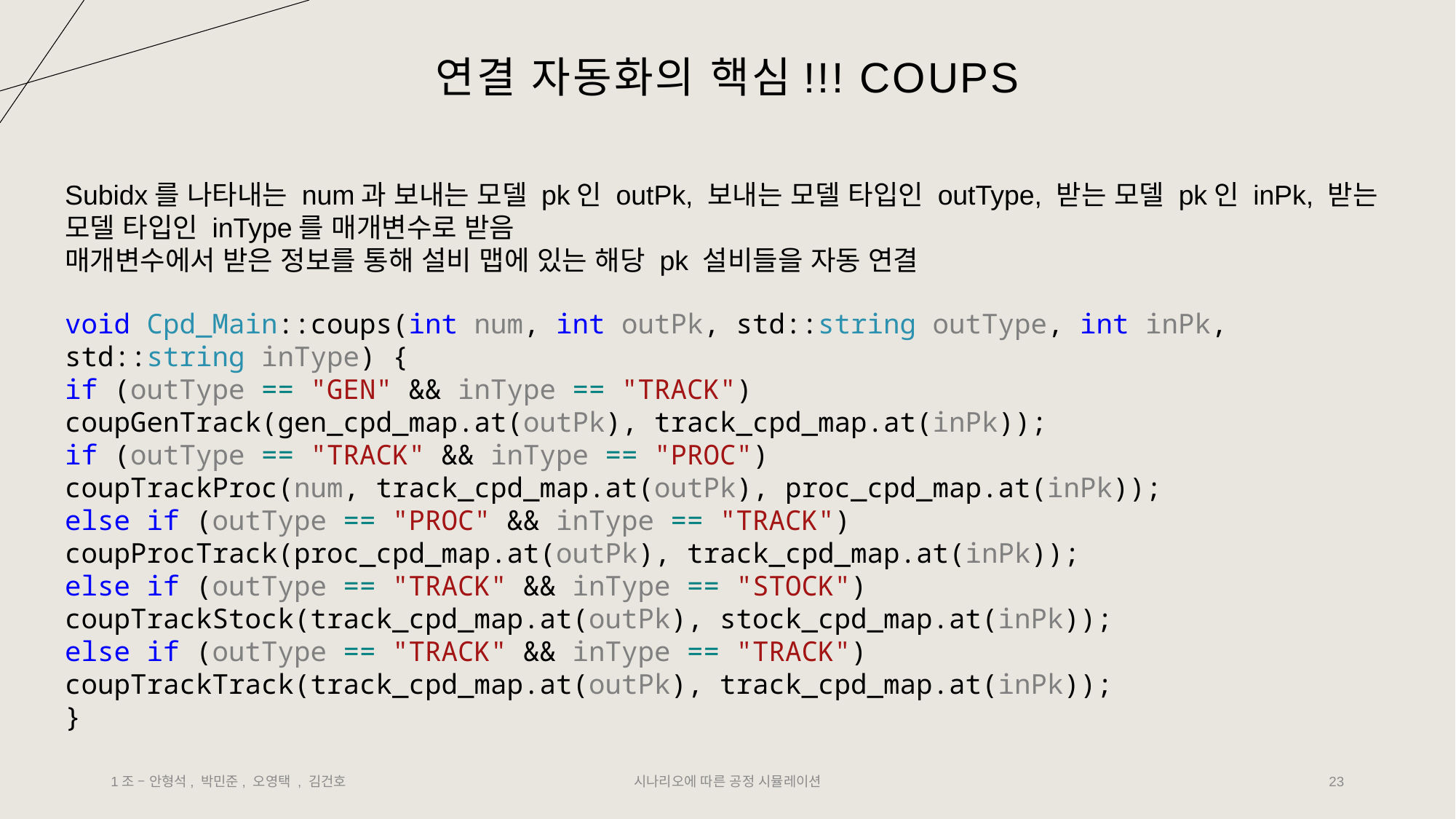

# 연결 자동화의 핵심!!! Coups
Subidx를 나타내는 num과 보내는 모델 pk인 outPk, 보내는 모델 타입인 outType, 받는 모델 pk인 inPk, 받는 모델 타입인 inType를 매개변수로 받음
매개변수에서 받은 정보를 통해 설비 맵에 있는 해당 pk 설비들을 자동 연결
void Cpd_Main::coups(int num, int outPk, std::string outType, int inPk, std::string inType) {
if (outType == "GEN" && inType == "TRACK")
coupGenTrack(gen_cpd_map.at(outPk), track_cpd_map.at(inPk));
if (outType == "TRACK" && inType == "PROC")
coupTrackProc(num, track_cpd_map.at(outPk), proc_cpd_map.at(inPk));
else if (outType == "PROC" && inType == "TRACK")
coupProcTrack(proc_cpd_map.at(outPk), track_cpd_map.at(inPk));
else if (outType == "TRACK" && inType == "STOCK")
coupTrackStock(track_cpd_map.at(outPk), stock_cpd_map.at(inPk));
else if (outType == "TRACK" && inType == "TRACK")
coupTrackTrack(track_cpd_map.at(outPk), track_cpd_map.at(inPk));
}
1조 – 안형석, 박민준, 오영택 , 김건호
시나리오에 따른 공정 시뮬레이션
23